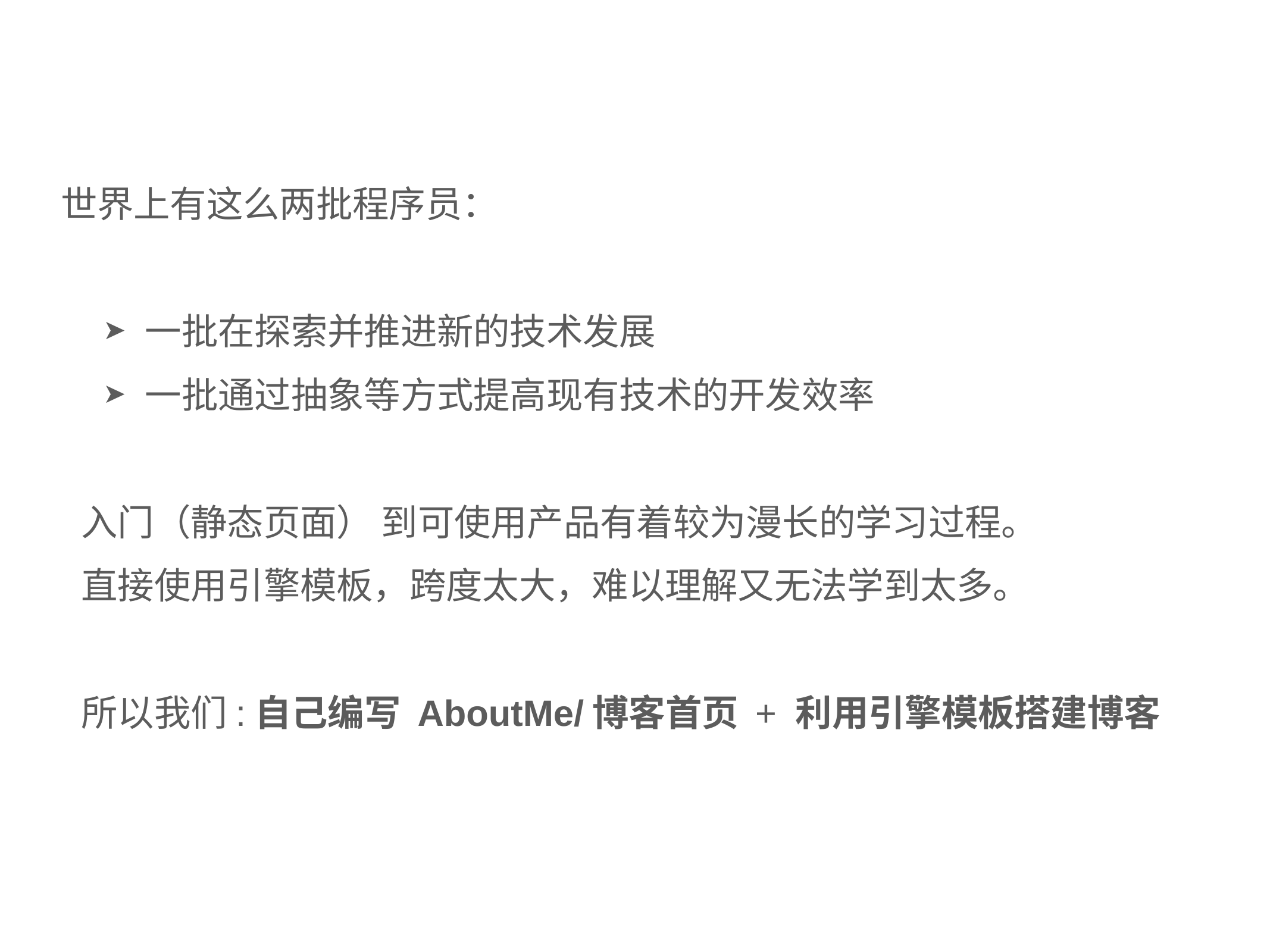

世界上有这么两批程序员：

一批在探索并推进新的技术发展
一批通过抽象等方式提高现有技术的开发效率

入门（静态页面） 到可使用产品有着较为漫长的学习过程。
直接使用引擎模板，跨度太大，难以理解又无法学到太多。

所以我们:自己编写 AboutMe/博客首页 + 利用引擎模板搭建博客